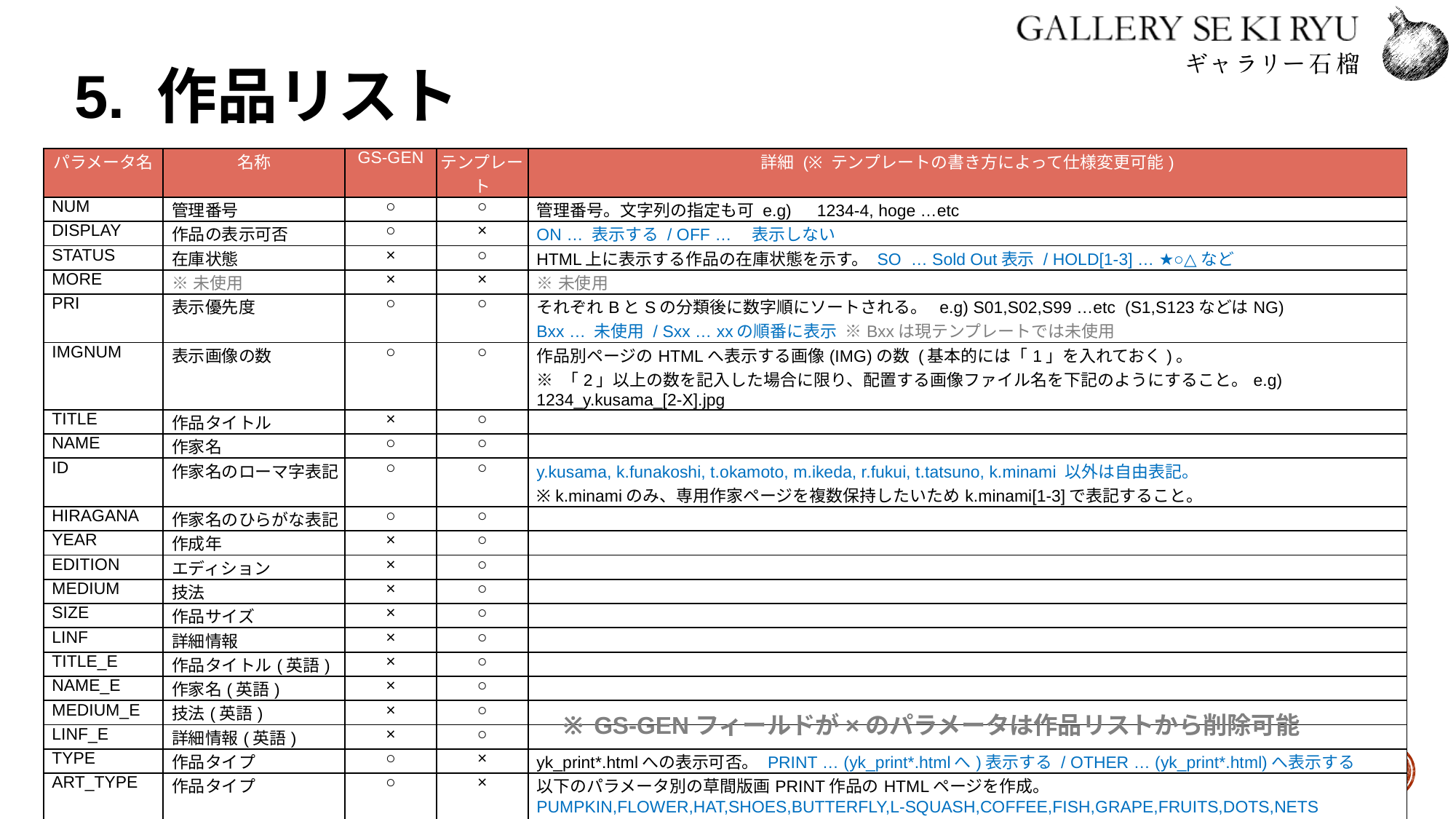

# 5. 作品リスト
| パラメータ名 | 名称 | GS-GEN | テンプレート | 詳細 (※ テンプレートの書き方によって仕様変更可能) |
| --- | --- | --- | --- | --- |
| NUM | 管理番号 | ○ | ○ | 管理番号。文字列の指定も可 e.g)　1234-4, hoge …etc |
| DISPLAY | 作品の表示可否 | ○ | × | ON … 表示する / OFF …　表示しない |
| STATUS | 在庫状態 | × | ○ | HTML上に表示する作品の在庫状態を示す。 SO … Sold Out表示 / HOLD[1-3] … ★○△など |
| MORE | ※未使用 | × | × | ※未使用 |
| PRI | 表示優先度 | ○ | ○ | それぞれBとSの分類後に数字順にソートされる。 e.g) S01,S02,S99 …etc (S1,S123などはNG) Bxx … 未使用 / Sxx … xxの順番に表示 ※Bxxは現テンプレートでは未使用 |
| IMGNUM | 表示画像の数 | ○ | ○ | 作品別ページのHTMLへ表示する画像(IMG)の数 (基本的には「1」を入れておく)。 ※ 「2」以上の数を記入した場合に限り、配置する画像ファイル名を下記のようにすること。e.g) 1234\_y.kusama\_[2-X].jpg |
| TITLE | 作品タイトル | × | ○ |  |
| NAME | 作家名 | ○ | ○ |  |
| ID | 作家名のローマ字表記 | ○ | ○ | y.kusama, k.funakoshi, t.okamoto, m.ikeda, r.fukui, t.tatsuno, k.minami 以外は自由表記。 ※ k.minamiのみ、専用作家ページを複数保持したいためk.minami[1-3]で表記すること。 |
| HIRAGANA | 作家名のひらがな表記 | ○ | ○ |  |
| YEAR | 作成年 | × | ○ |  |
| EDITION | エディション | × | ○ |  |
| MEDIUM | 技法 | × | ○ |  |
| SIZE | 作品サイズ | × | ○ |  |
| LINF | 詳細情報 | × | ○ |  |
| TITLE\_E | 作品タイトル(英語) | × | ○ |  |
| NAME\_E | 作家名(英語) | × | ○ |  |
| MEDIUM\_E | 技法(英語) | × | ○ |  |
| LINF\_E | 詳細情報(英語) | × | ○ |  |
| TYPE | 作品タイプ | ○ | × | yk\_print\*.htmlへの表示可否。 PRINT … (yk\_print\*.htmlへ)表示する / OTHER … (yk\_print\*.html)へ表示する |
| ART\_TYPE | 作品タイプ | ○ | × | 以下のパラメータ別の草間版画PRINT作品のHTMLページを作成。 PUMPKIN,FLOWER,HAT,SHOES,BUTTERFLY,L-SQUASH,COFFEE,FISH,GRAPE,FRUITS,DOTS,NETS ※ 2つ以上の文字列を指定する場合は+でつなぐ e.g) HAT+SHOES …etc |
※ GS-GENフィールドが×のパラメータは作品リストから削除可能